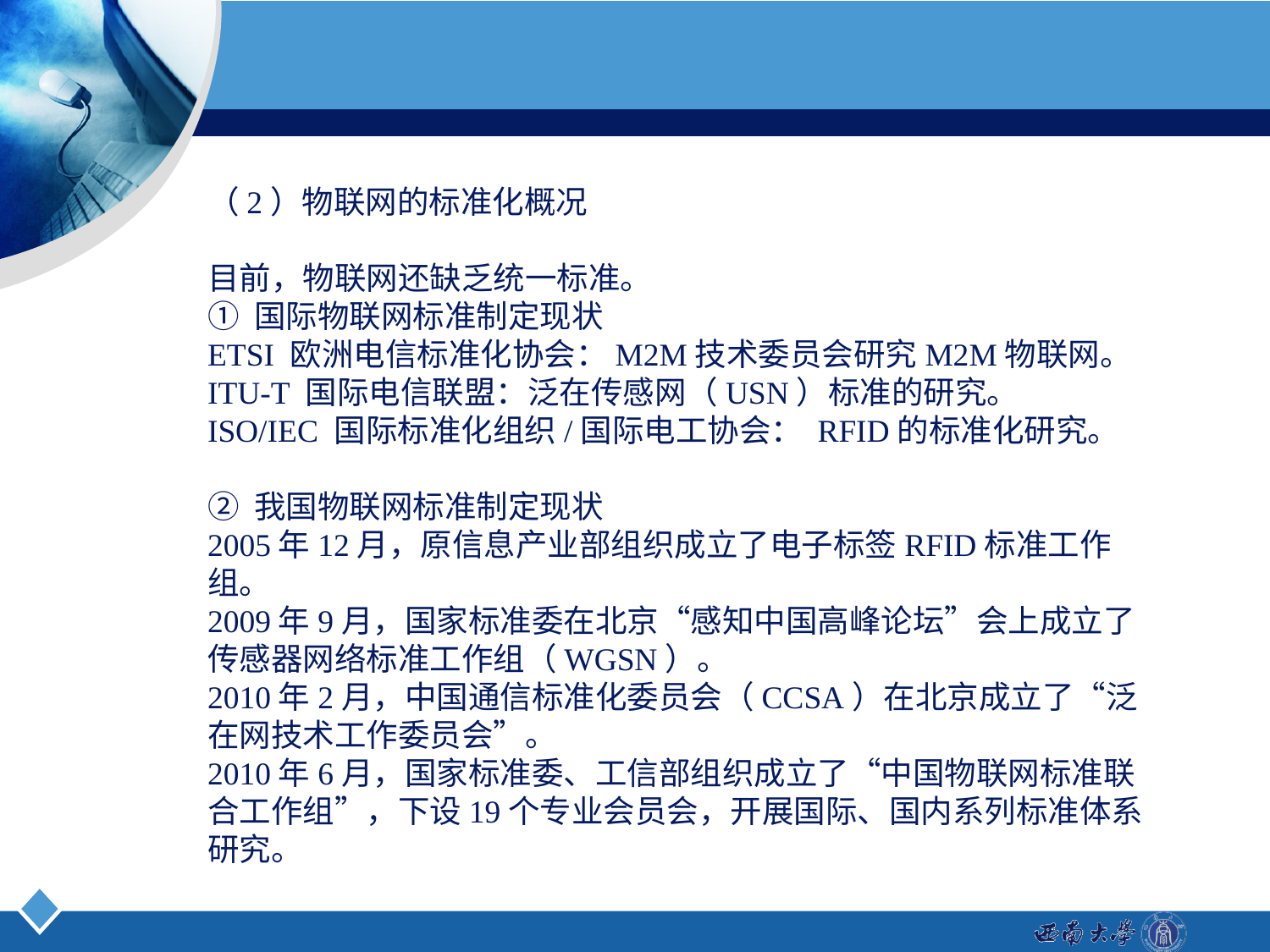

（2）物联网的标准化概况

目前，物联网还缺乏统一标准。
① 国际物联网标准制定现状
ETSI 欧洲电信标准化协会：M2M技术委员会研究M2M物联网。
ITU-T 国际电信联盟：泛在传感网（USN）标准的研究。
ISO/IEC 国际标准化组织/国际电工协会： RFID的标准化研究。

② 我国物联网标准制定现状
2005年12月，原信息产业部组织成立了电子标签RFID标准工作组。
2009年9月，国家标准委在北京“感知中国高峰论坛”会上成立了传感器网络标准工作组（WGSN）。
2010年2月，中国通信标准化委员会（CCSA）在北京成立了“泛在网技术工作委员会”。
2010年6月，国家标准委、工信部组织成立了“中国物联网标准联合工作组”，下设19个专业会员会，开展国际、国内系列标准体系研究。